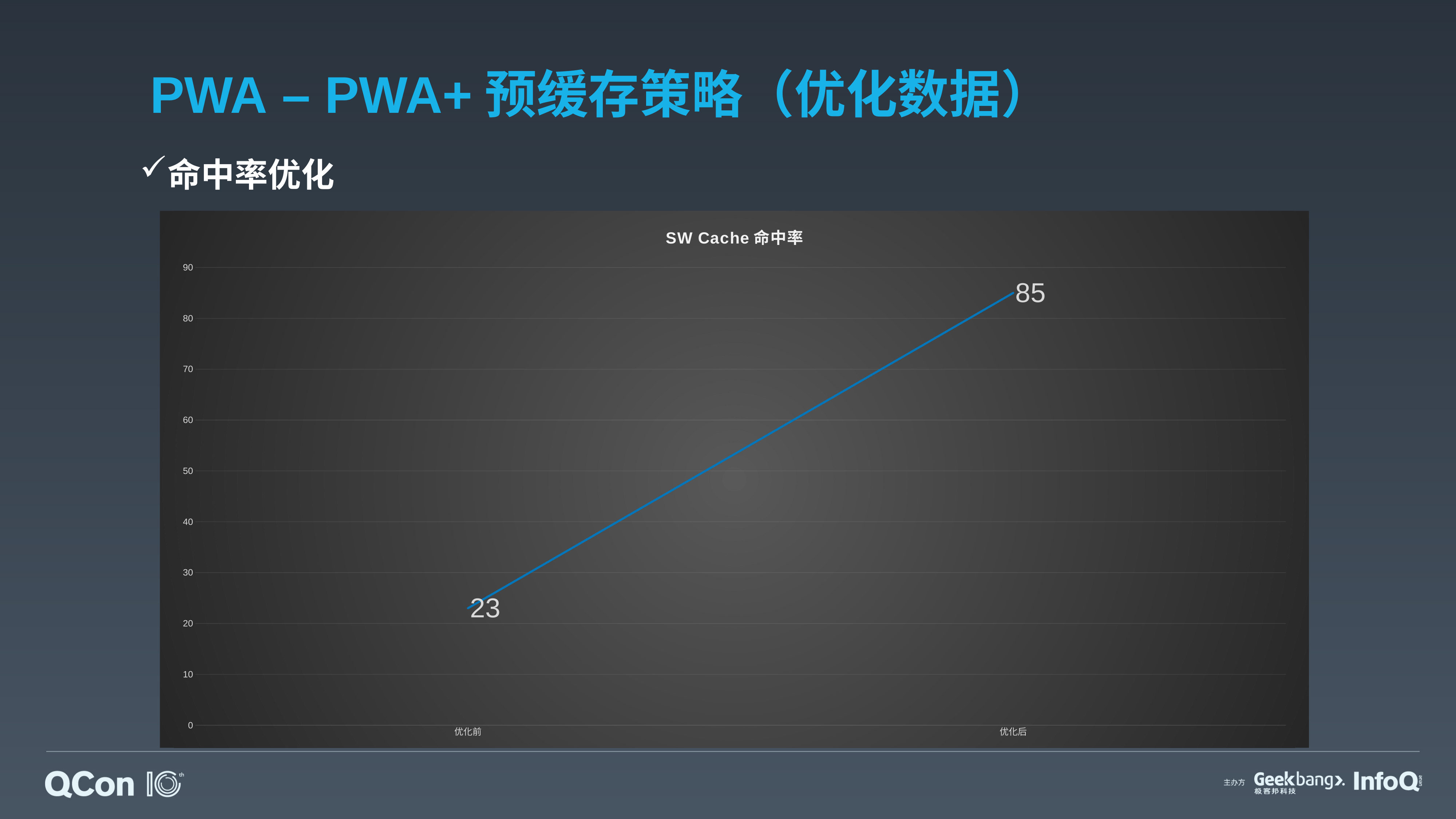

# PWA – PWA+预缓存策略（优化数据）
命中率优化

### Chart: SW Cache命中率

| Category | 系列 1 |
|---|---|
| 优化前 | 23.0 |
| 优化后 | 85.0 |